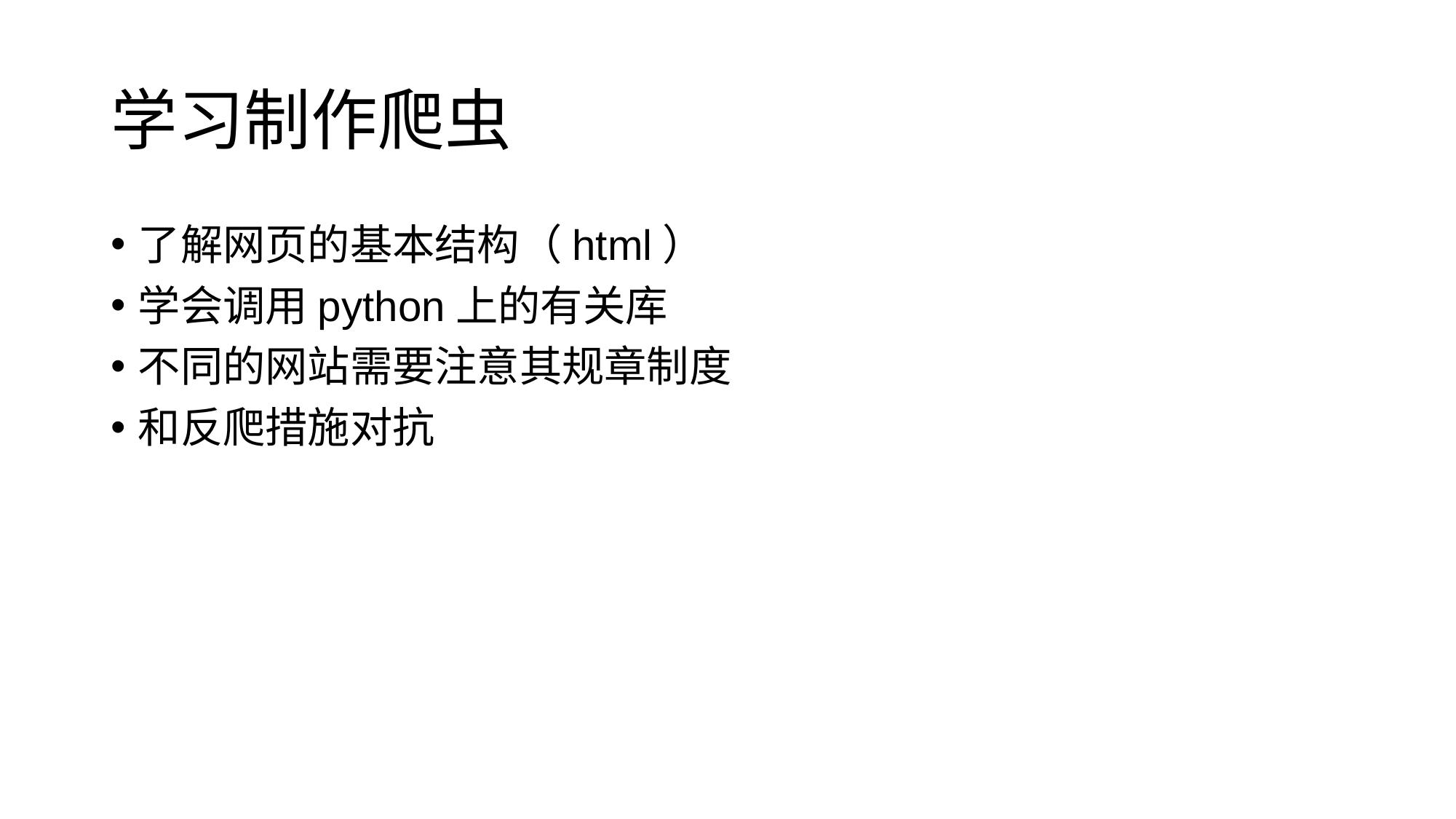

# 学习制作爬虫
了解网页的基本结构（html）
学会调用python上的有关库
不同的网站需要注意其规章制度
和反爬措施对抗